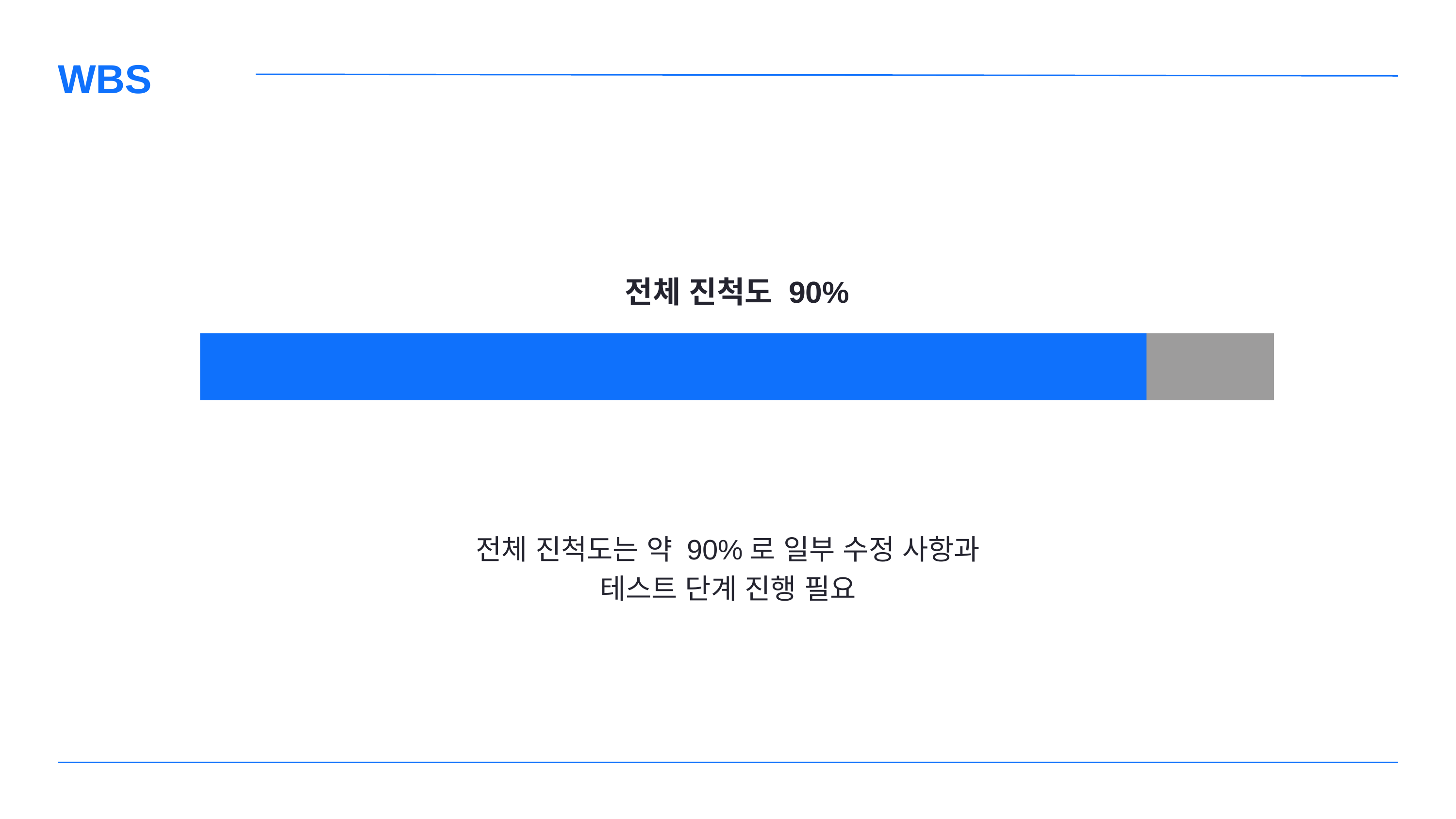

WBS

전체 진척도 90%

전체 진척도는 약 90%로 일부 수정 사항과
테스트 단계 진행 필요